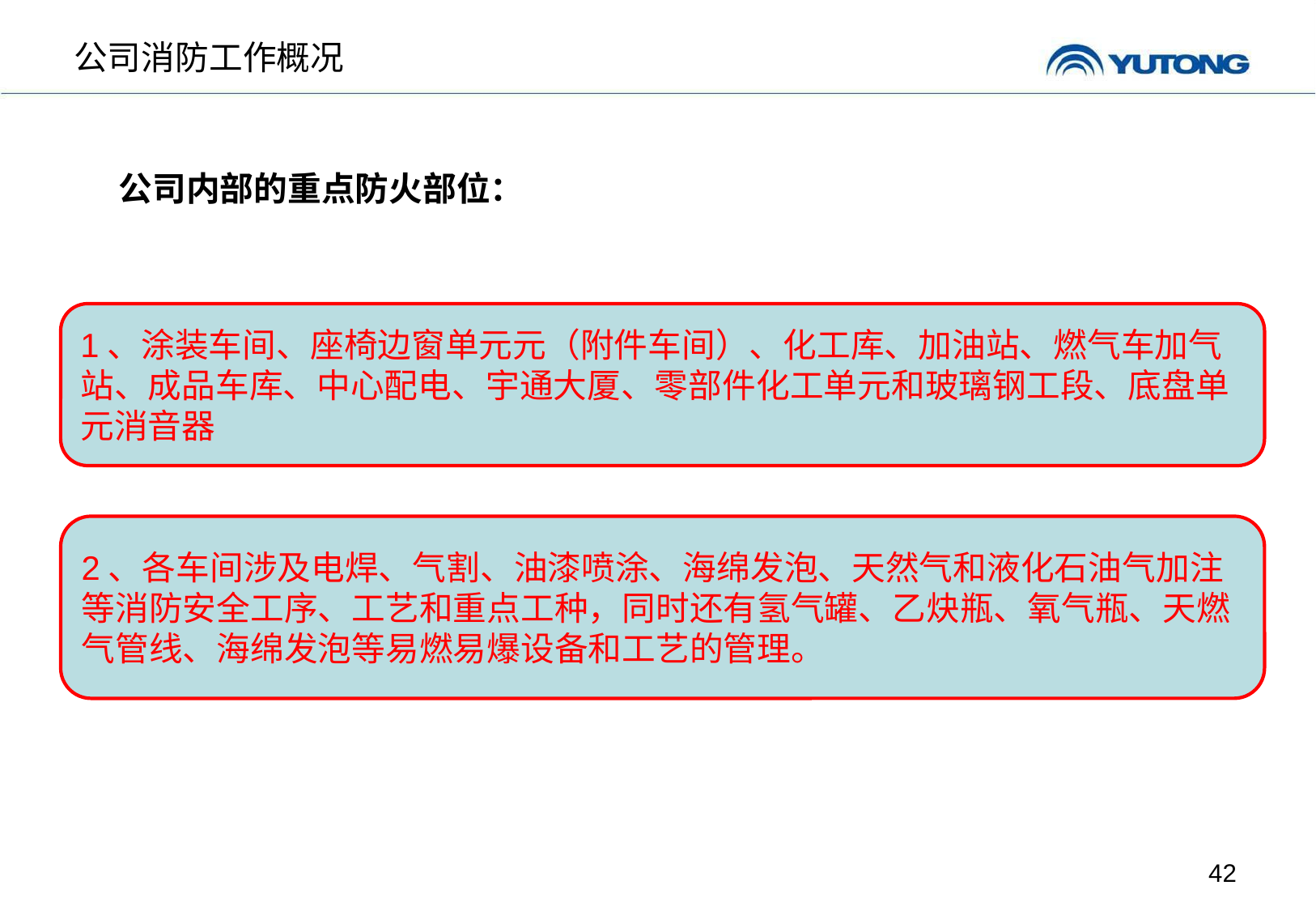

公司消防工作概况
 公司内部的重点防火部位：

1、涂装车间、座椅边窗单元元（附件车间）、化工库、加油站、燃气车加气站、成品车库、中心配电、宇通大厦、零部件化工单元和玻璃钢工段、底盘单元消音器
2、各车间涉及电焊、气割、油漆喷涂、海绵发泡、天然气和液化石油气加注等消防安全工序、工艺和重点工种，同时还有氢气罐、乙炔瓶、氧气瓶、天燃气管线、海绵发泡等易燃易爆设备和工艺的管理。
42